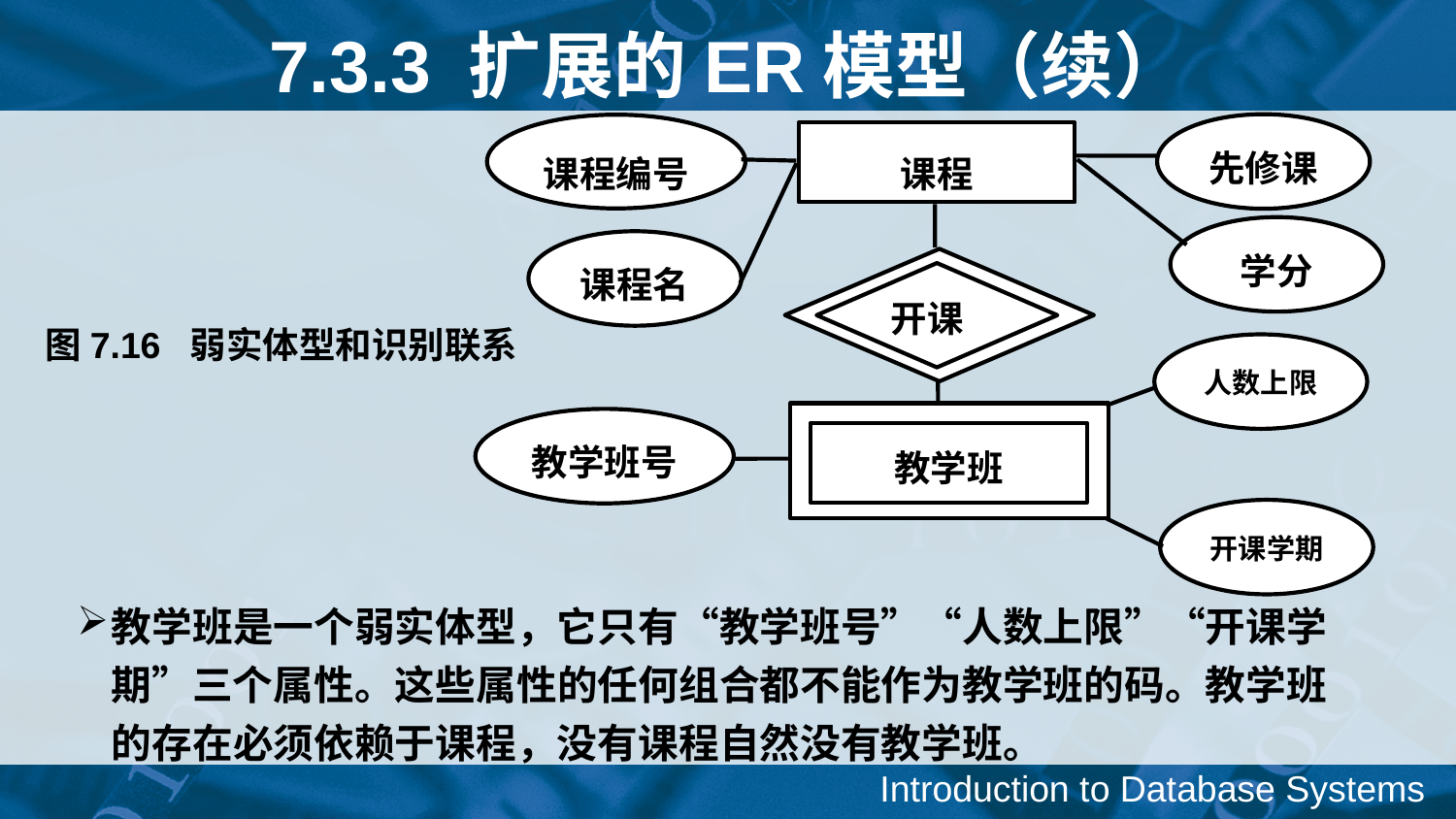

7.3.3 扩展的ER模型（续）
先修课
课程编号
课程

开课
人数上限

教学班号
教学班

开课学期

学分
课程名
图7.16  弱实体型和识别联系
教学班是一个弱实体型，它只有“教学班号”“人数上限”“开课学期”三个属性。这些属性的任何组合都不能作为教学班的码。教学班的存在必须依赖于课程，没有课程自然没有教学班。